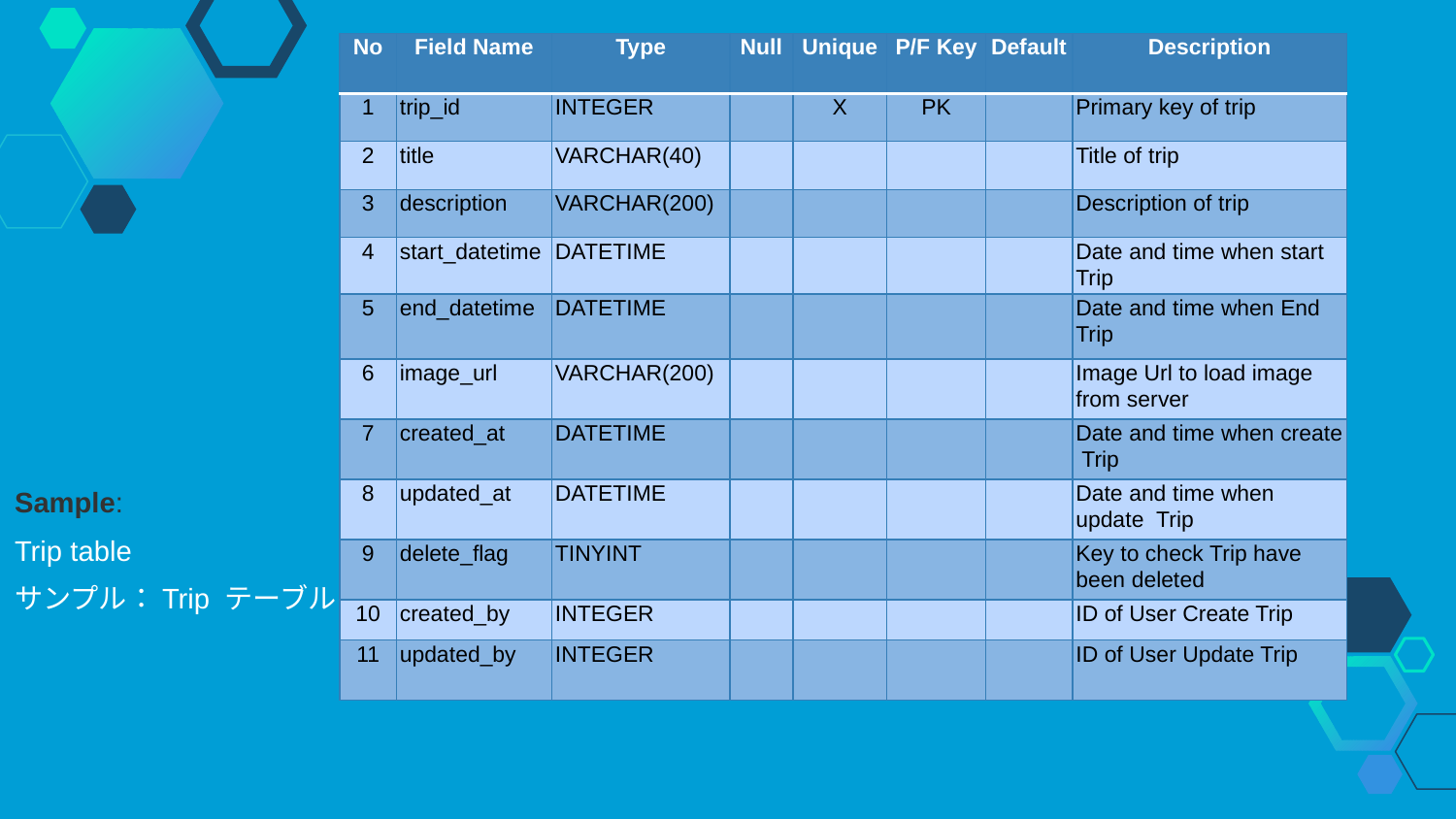

| No | Field Name | Type | Null | Unique | P/F Key | Default | Description |
| --- | --- | --- | --- | --- | --- | --- | --- |
| 1 | trip\_id | INTEGER |  | X | PK |  | Primary key of trip |
| 2 | title | VARCHAR(40) |  |  |  |  | Title of trip |
| 3 | description | VARCHAR(200) |  |  |  |  | Description of trip |
| 4 | start\_datetime | DATETIME |  |  |  |  | Date and time when start Trip |
| 5 | end\_datetime | DATETIME |  |  |  |  | Date and time when End Trip |
| 6 | image\_url | VARCHAR(200) |  |  |  |  | Image Url to load image from server |
| 7 | created\_at | DATETIME |  |  |  |  | Date and time when create Trip |
| 8 | updated\_at | DATETIME |  |  |  |  | Date and time when update Trip |
| 9 | delete\_flag | TINYINT |  |  |  |  | Key to check Trip have been deleted |
| 10 | created\_by | INTEGER |  |  |  |  | ID of User Create Trip |
| 11 | updated\_by | INTEGER |  |  |  |  | ID of User Update Trip |
Sample:
Trip table
サンプル：Trip テーブル